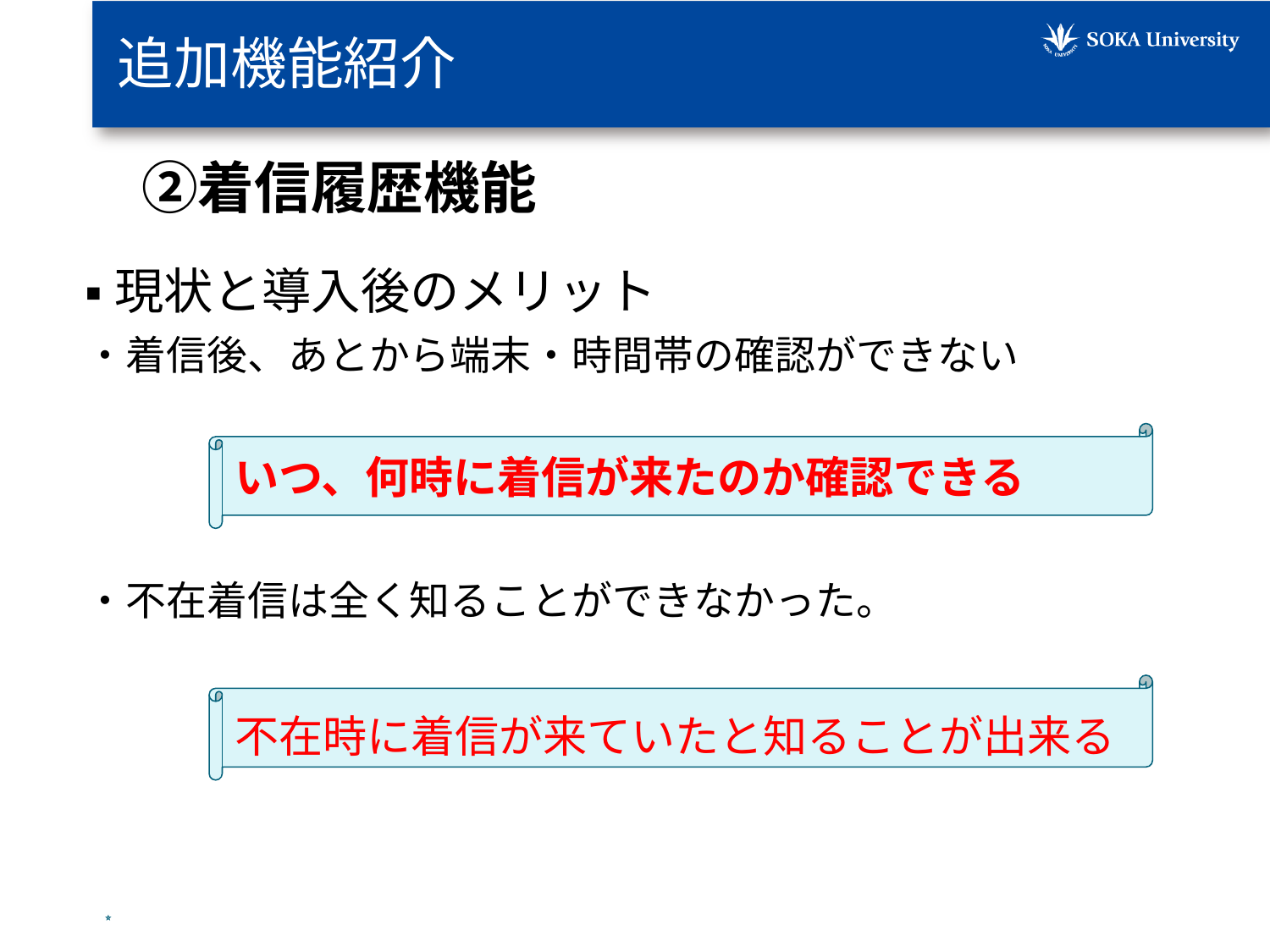

# 追加機能紹介
　②着信履歴機能

▪️現状と導入後のメリット
・着信後、あとから端末・時間帯の確認ができない

・不在着信は全く知ることができなかった。

。

いつ、何時に着信が来たのか確認できる
不在時に着信が来ていたと知ることが出来る